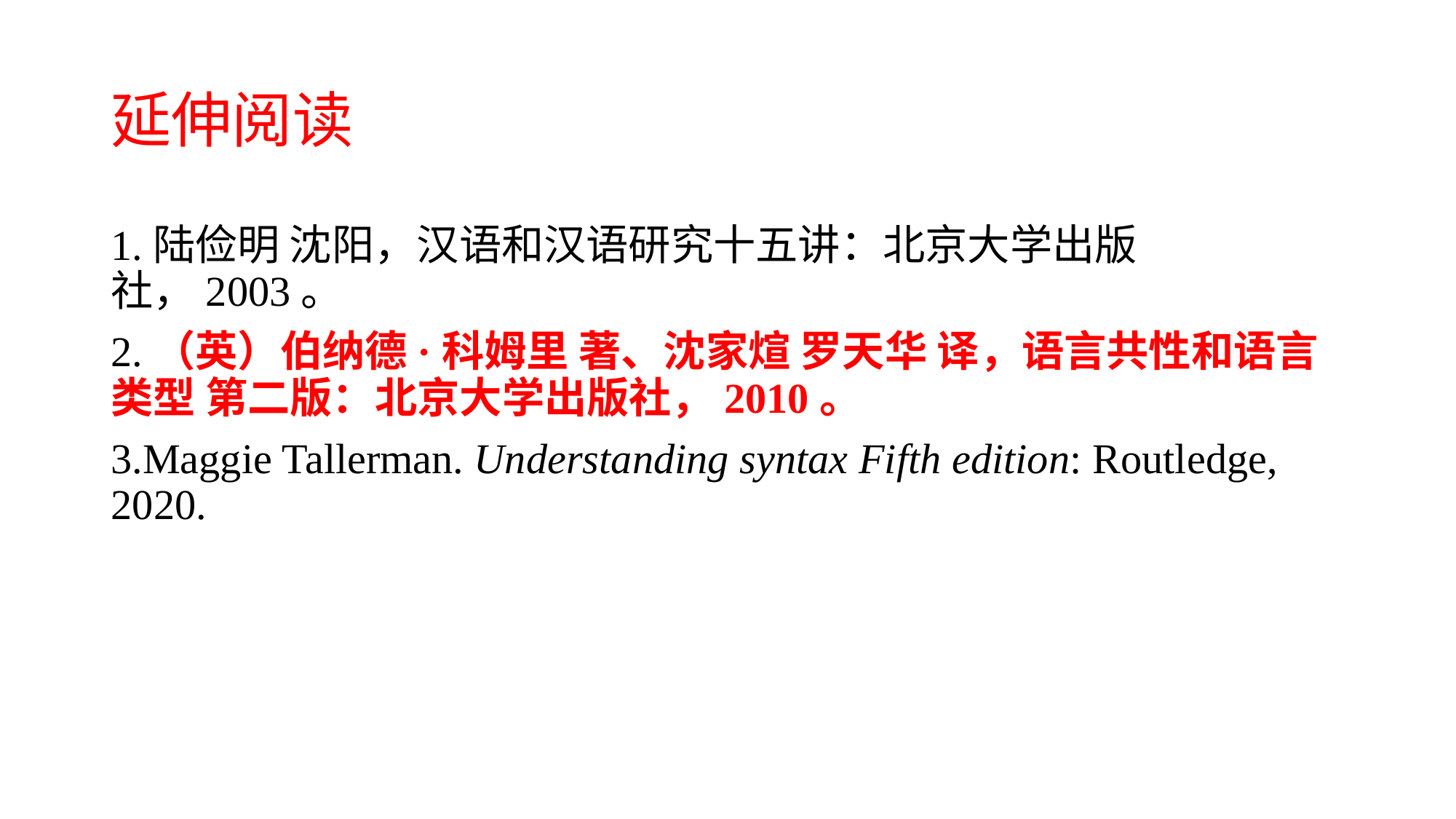

# 延伸阅读
1.陆俭明 沈阳，汉语和汉语研究十五讲：北京大学出版社，2003。
2.（英）伯纳德·科姆里 著、沈家煊 罗天华 译，语言共性和语言类型 第二版：北京大学出版社，2010。
3.Maggie Tallerman. Understanding syntax Fifth edition: Routledge, 2020.